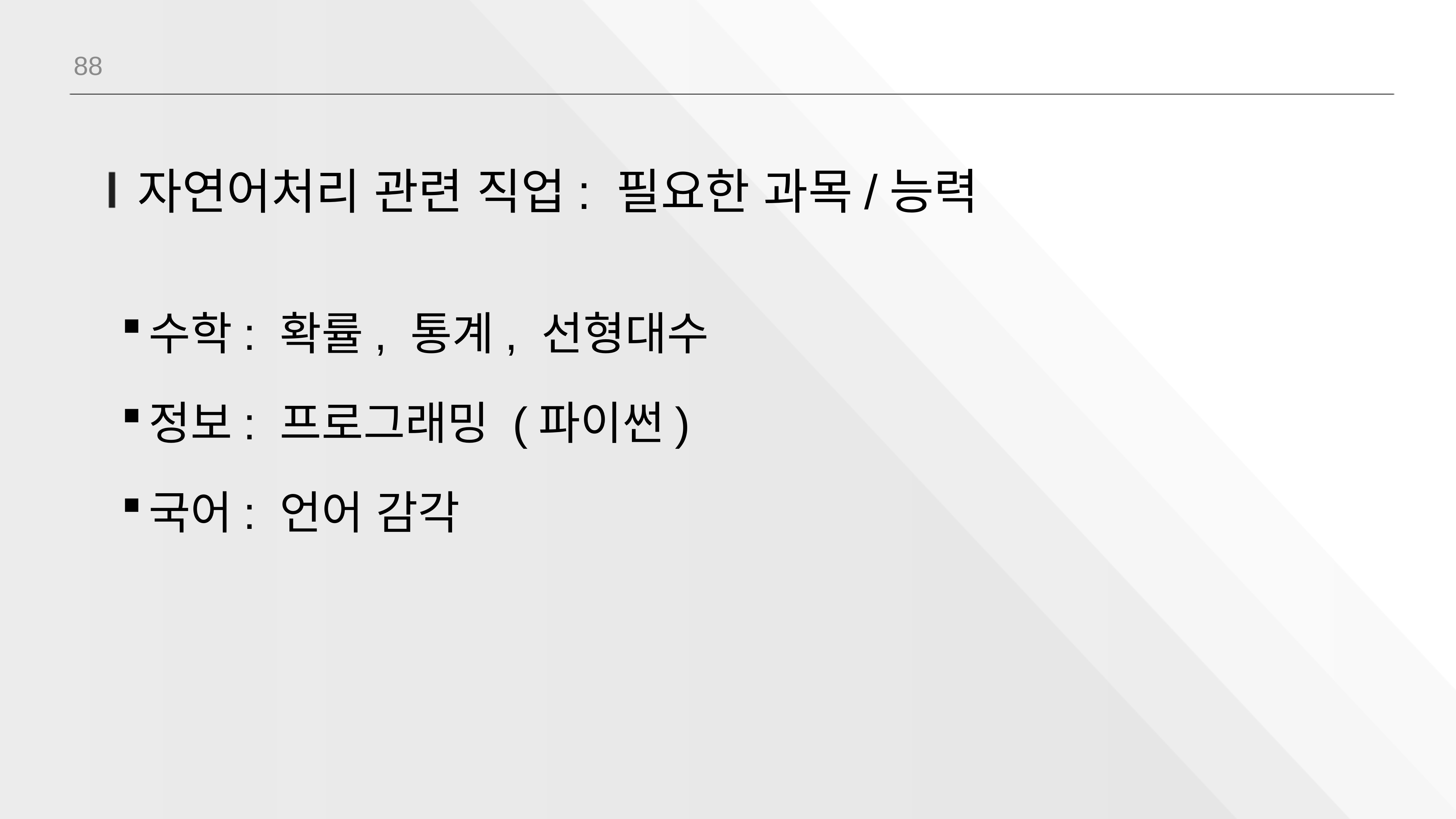

88
# 자연어처리 관련 직업: 필요한 과목/능력
수학: 확률, 통계, 선형대수
정보: 프로그래밍 (파이썬)
국어: 언어 감각